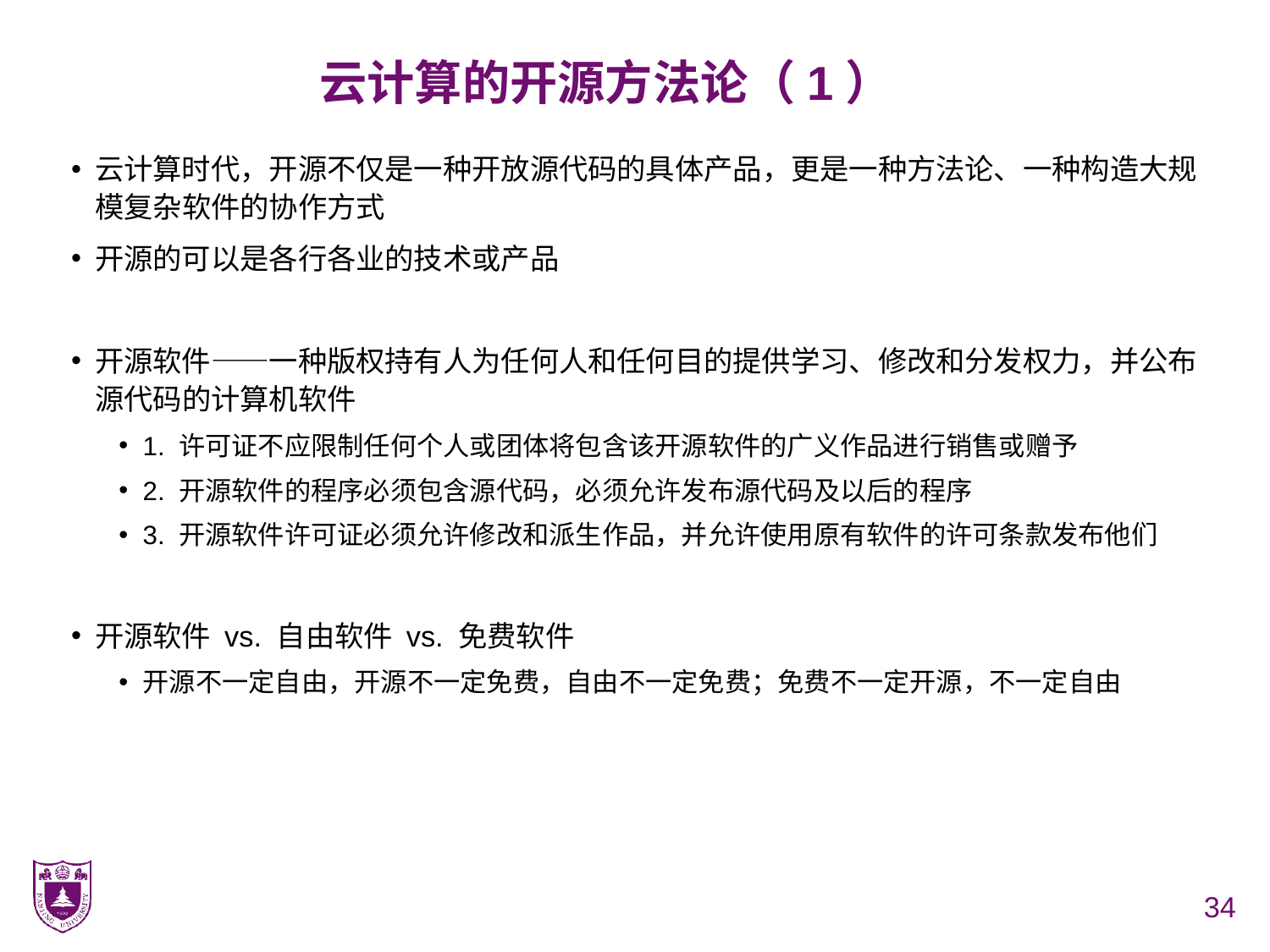

# 云计算的开源方法论（1）
云计算时代，开源不仅是一种开放源代码的具体产品，更是一种方法论、一种构造大规模复杂软件的协作方式
开源的可以是各行各业的技术或产品

开源软件——一种版权持有人为任何人和任何目的提供学习、修改和分发权力，并公布源代码的计算机软件
1. 许可证不应限制任何个人或团体将包含该开源软件的广义作品进行销售或赠予
2. 开源软件的程序必须包含源代码，必须允许发布源代码及以后的程序
3. 开源软件许可证必须允许修改和派生作品，并允许使用原有软件的许可条款发布他们

开源软件 vs. 自由软件 vs. 免费软件
开源不一定自由，开源不一定免费，自由不一定免费；免费不一定开源，不一定自由
34